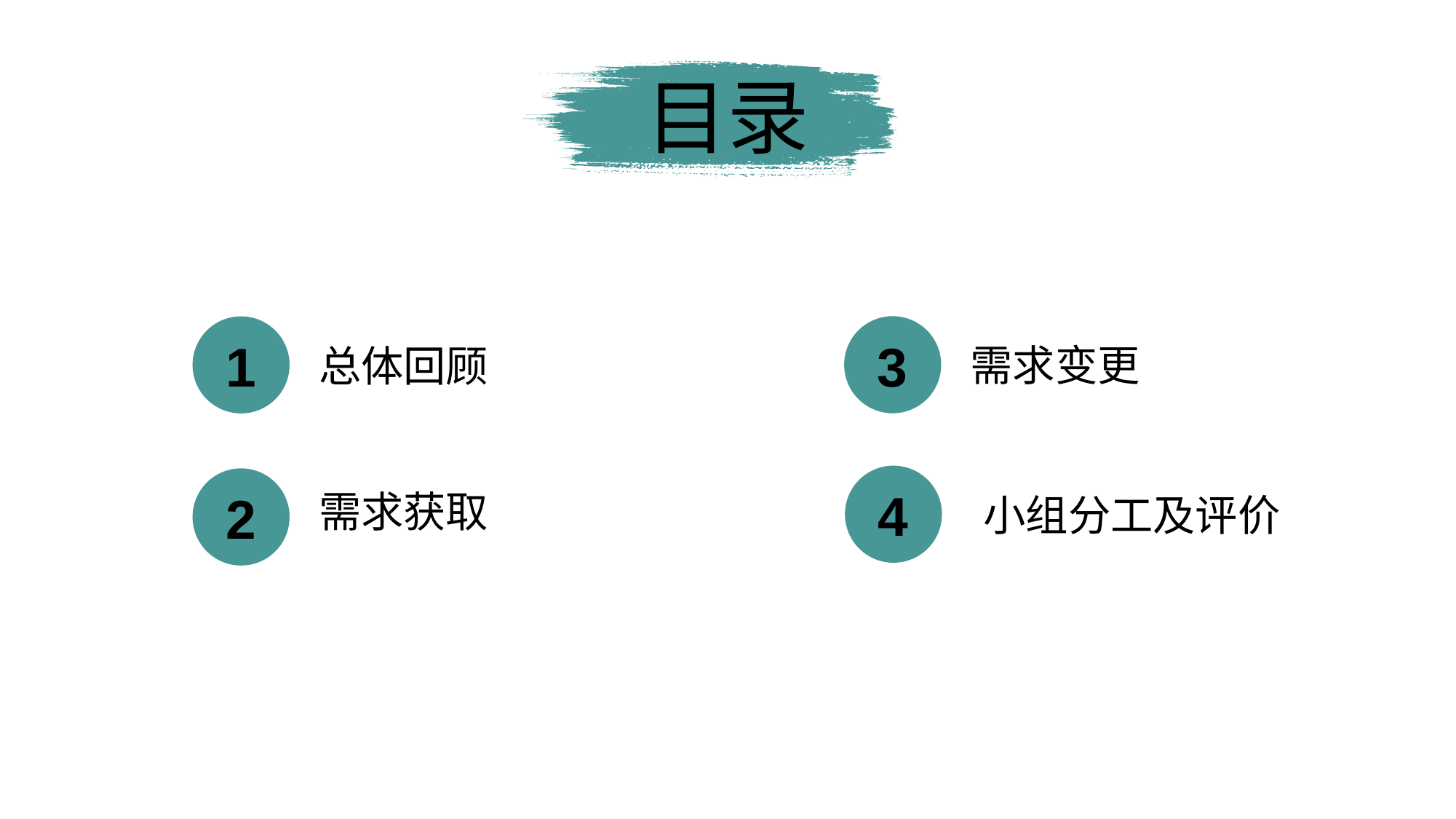

目录

3
1
需求变更
总体回顾
4
2
需求获取
小组分工及评价